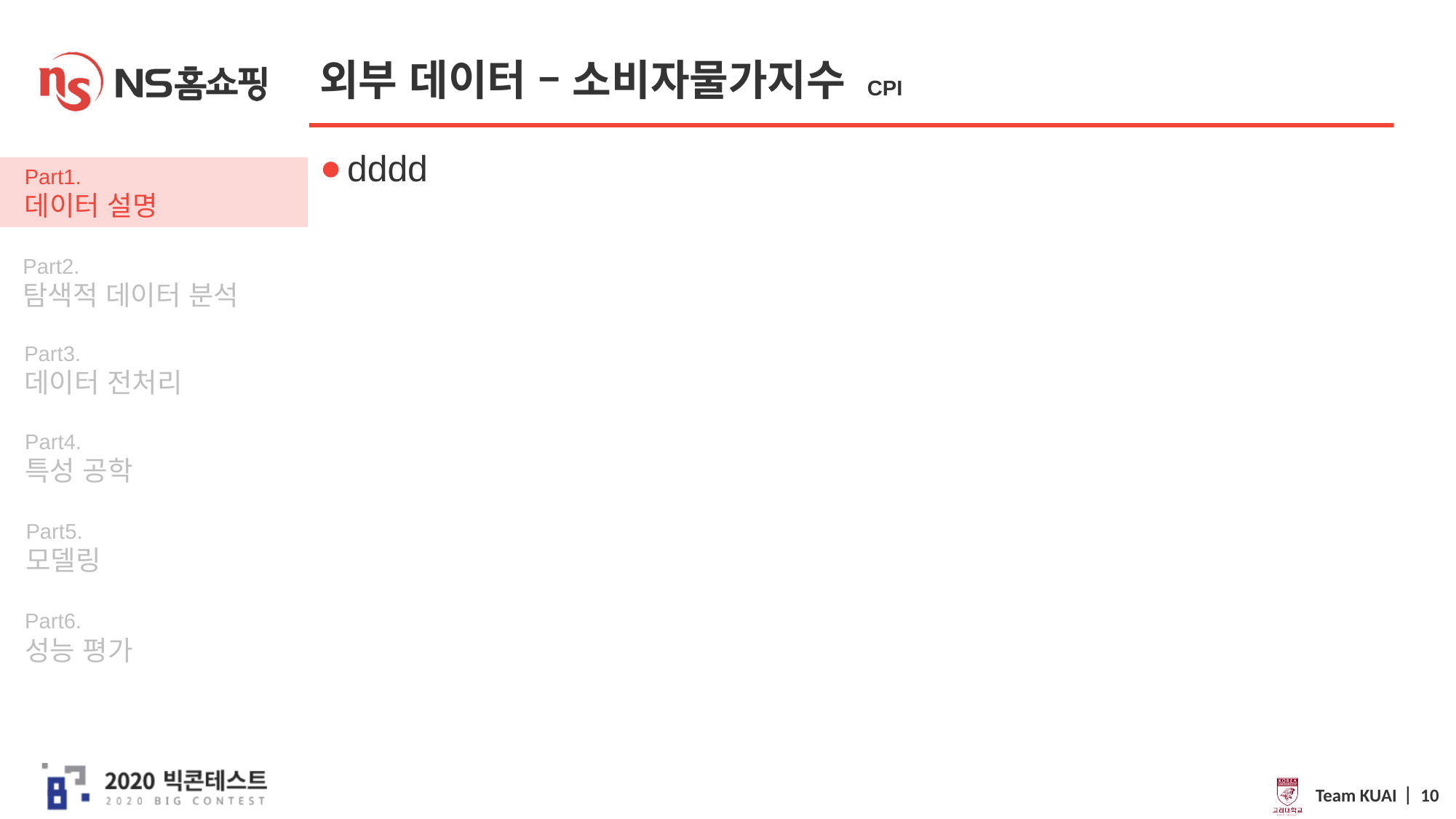

# 외부 데이터 – 소비자물가지수 CPI
dddd
Team KUAI  ⎸ 10